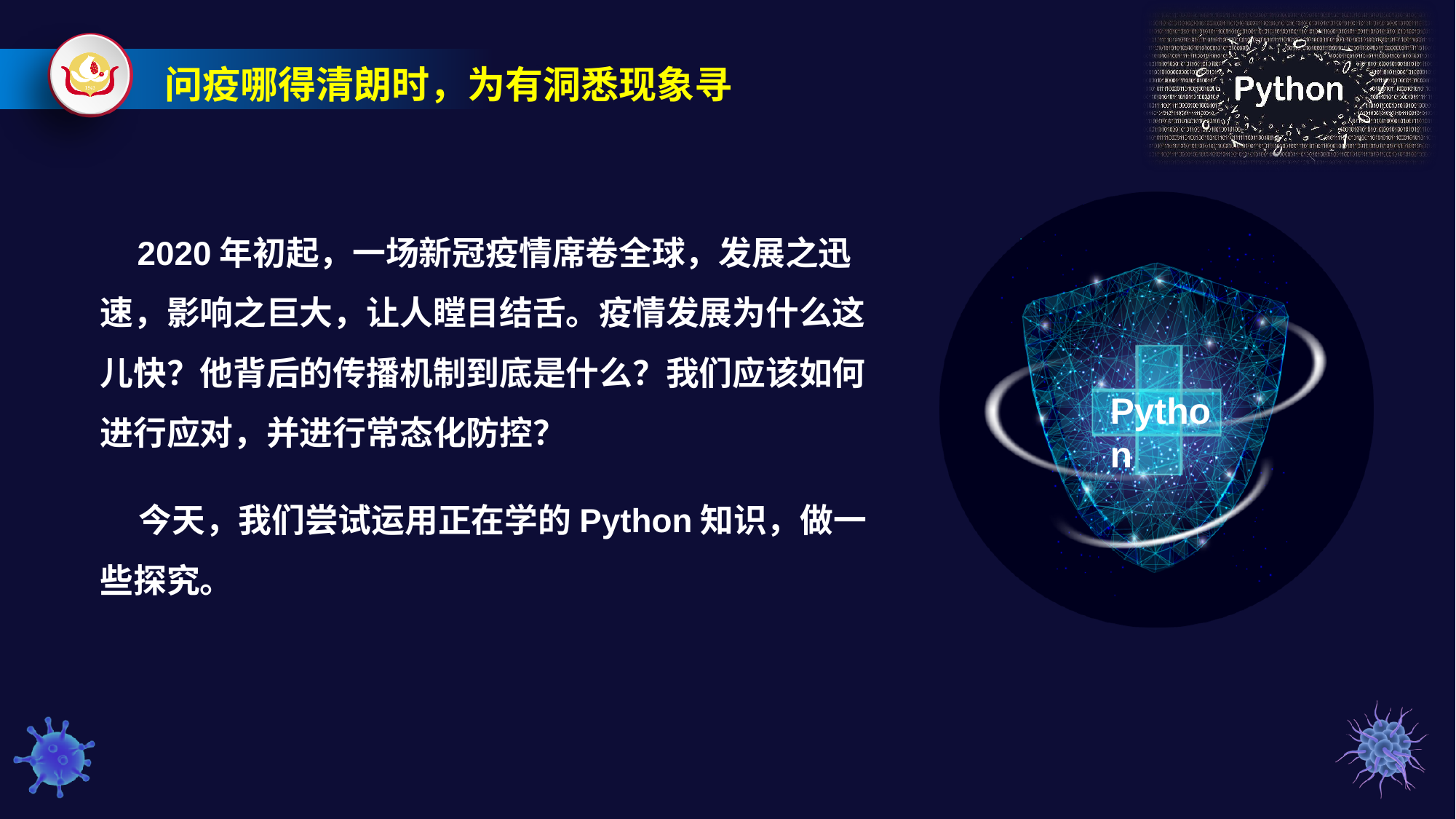

问疫哪得清朗时，为有洞悉现象寻
    2020年初起，一场新冠疫情席卷全球，发展之迅速，影响之巨大，让人瞠目结舌。疫情发展为什么这儿快？他背后的传播机制到底是什么？我们应该如何进行应对，并进行常态化防控？
    今天，我们尝试运用正在学的Python知识，做一些探究。
Python